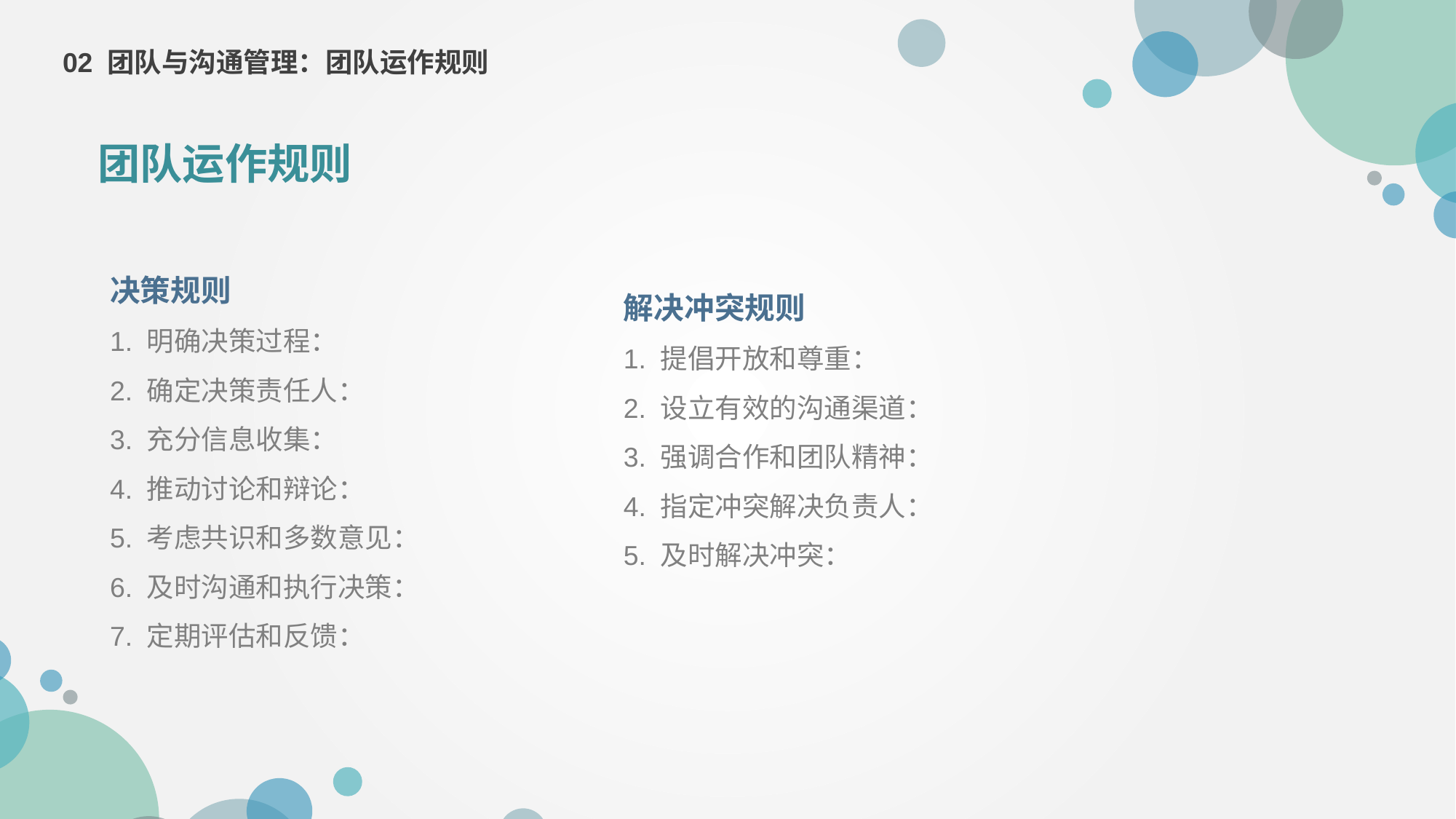

02 团队与沟通管理：团队运作规则
团队运作规则
决策规则
1. 明确决策过程：
2. 确定决策责任人：
3. 充分信息收集：
4. 推动讨论和辩论：
5. 考虑共识和多数意见：
6. 及时沟通和执行决策：
7. 定期评估和反馈：

解决冲突规则
1. 提倡开放和尊重：
2. 设立有效的沟通渠道：
3. 强调合作和团队精神：
4. 指定冲突解决负责人：
5. 及时解决冲突：